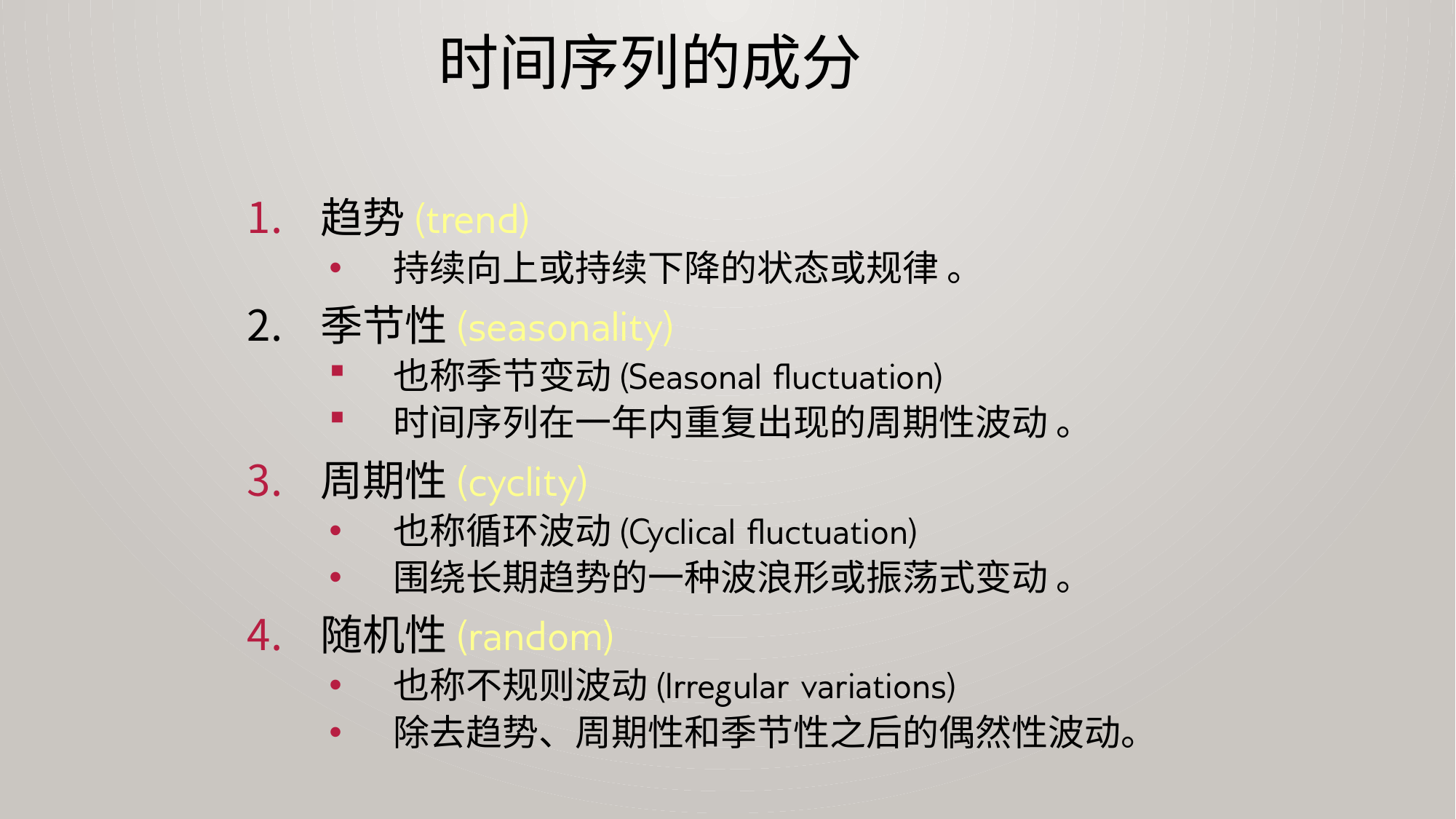

# 时间序列的成分
趋势(trend)
持续向上或持续下降的状态或规律 。
季节性(seasonality)
也称季节变动(Seasonal fluctuation)
时间序列在一年内重复出现的周期性波动 。
周期性(cyclity)
也称循环波动(Cyclical fluctuation)
围绕长期趋势的一种波浪形或振荡式变动 。
随机性(random)
也称不规则波动(Irregular variations)
除去趋势、周期性和季节性之后的偶然性波动。